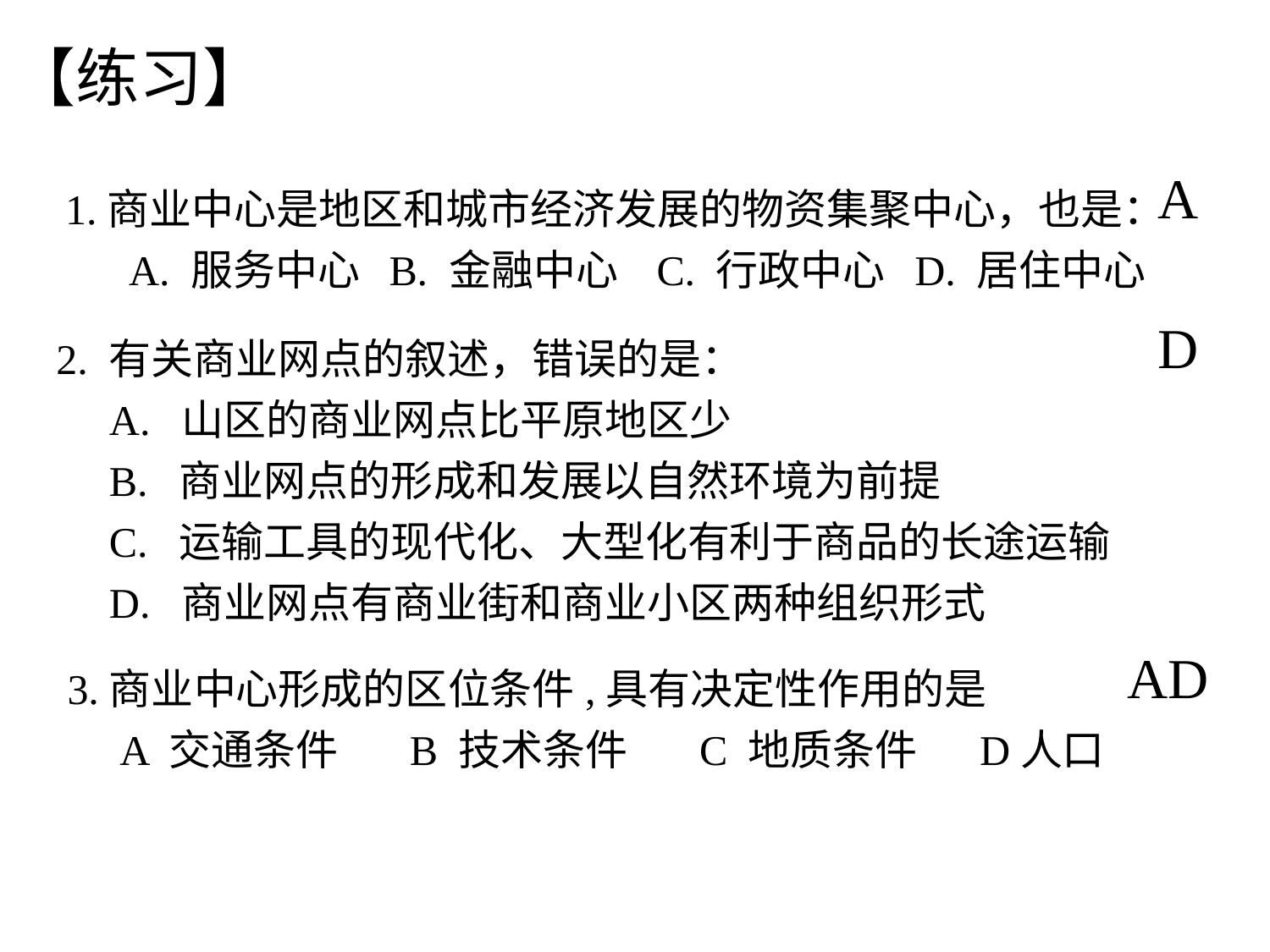

【练习】
A
1.商业中心是地区和城市经济发展的物资集聚中心，也是：
      A. 服务中心  B. 金融中心   C. 行政中心  D. 居住中心
D
2. 有关商业网点的叙述，错误的是：
     A.  山区的商业网点比平原地区少
     B.  商业网点的形成和发展以自然环境为前提
     C.  运输工具的现代化、大型化有利于商品的长途运输
     D.  商业网点有商业街和商业小区两种组织形式
AD
3.商业中心形成的区位条件,具有决定性作用的是
　A 交通条件  　B 技术条件 　 C 地质条件 　D人口